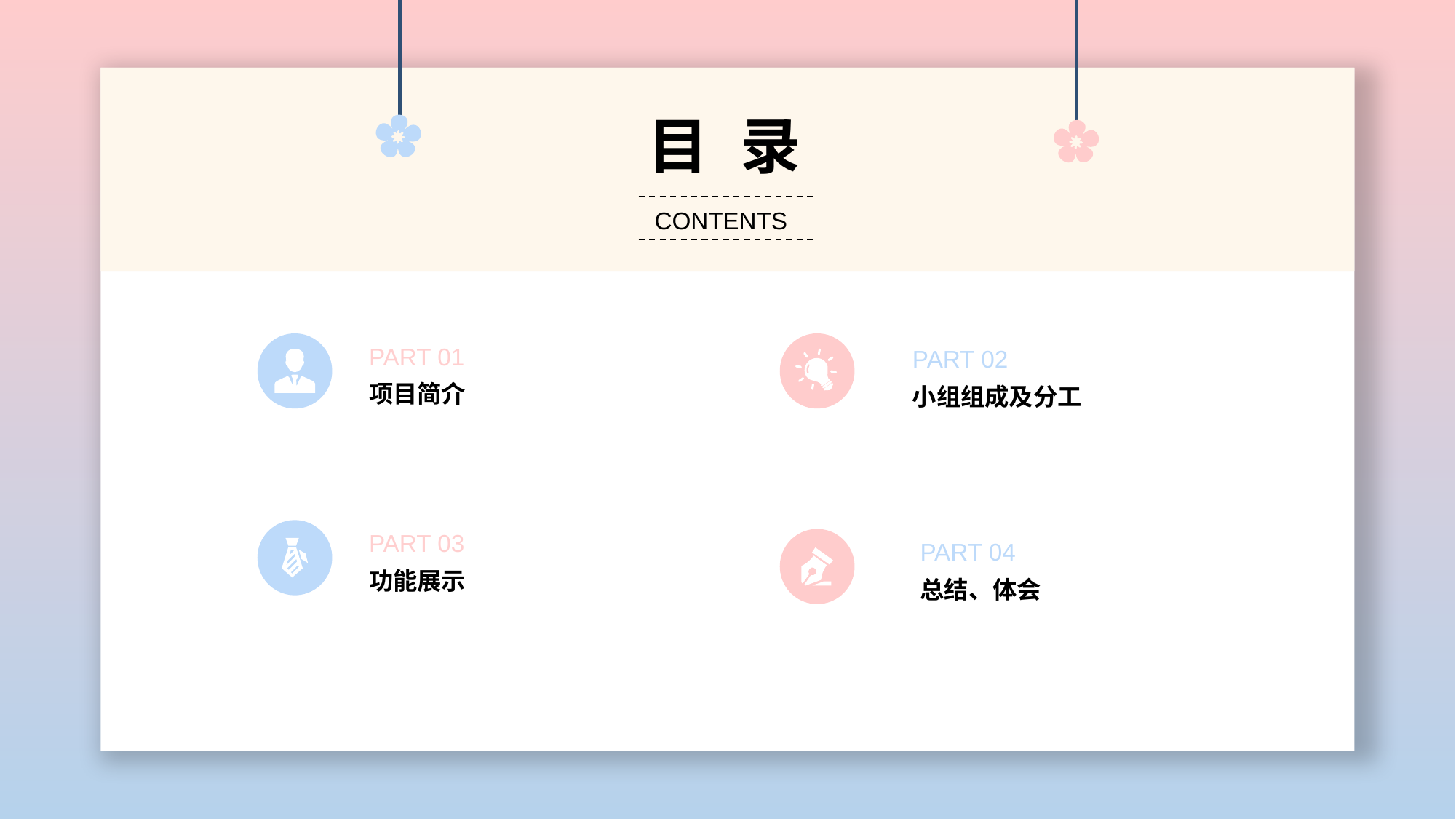

x

目 录

CONTENTS
PART 01
项目简介
PART 02
小组组成及分工

PART 03
功能展示

PART 04
总结、体会